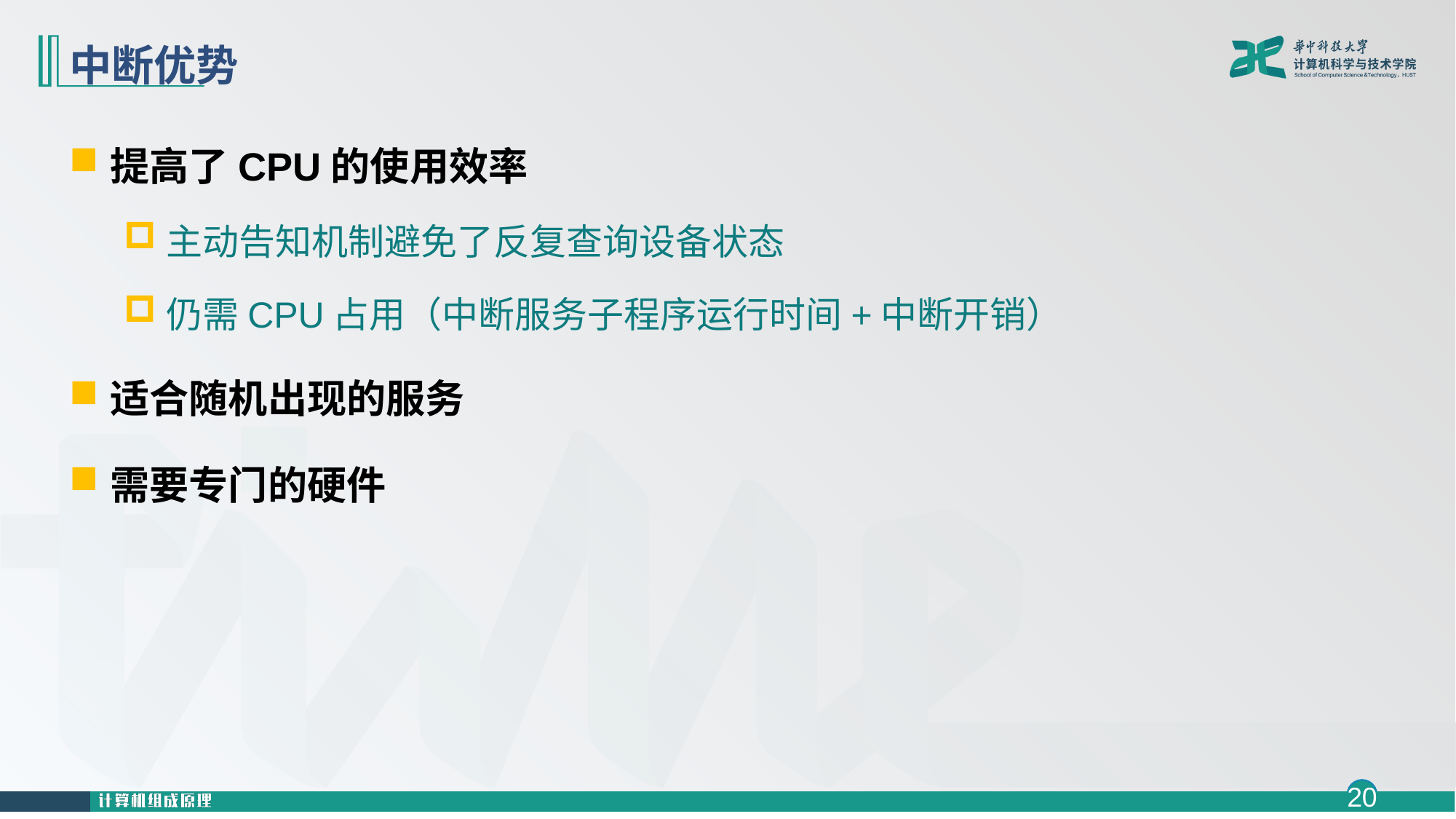

# 中断优势
提高了CPU的使用效率
主动告知机制避免了反复查询设备状态
仍需CPU占用（中断服务子程序运行时间+中断开销）
适合随机出现的服务
需要专门的硬件